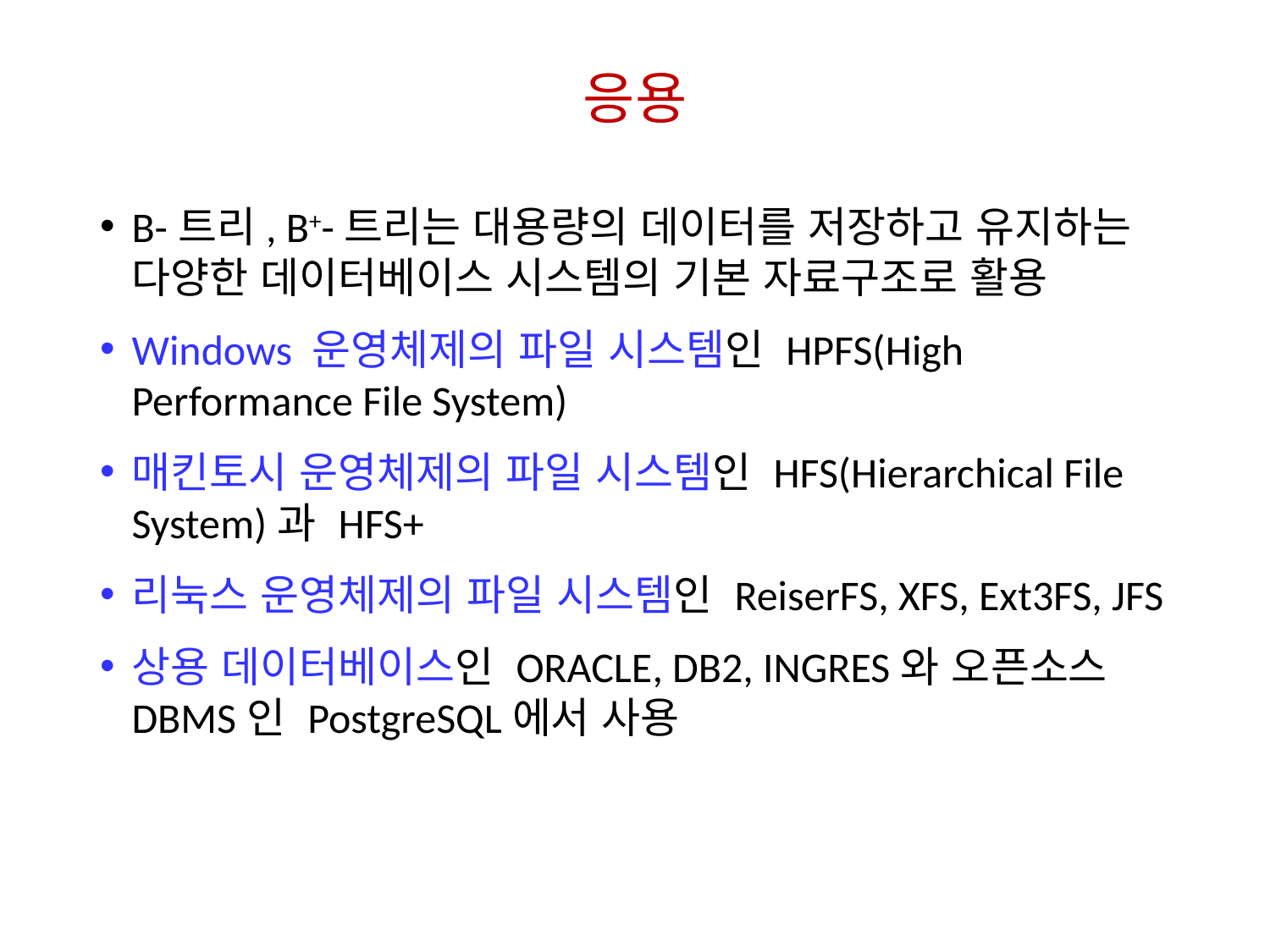

# 응용
B-트리, B+-트리는 대용량의 데이터를 저장하고 유지하는 다양한 데이터베이스 시스템의 기본 자료구조로 활용
Windows 운영체제의 파일 시스템인 HPFS(High Performance File System)
매킨토시 운영체제의 파일 시스템인 HFS(Hierarchical File System)과 HFS+
리눅스 운영체제의 파일 시스템인 ReiserFS, XFS, Ext3FS, JFS
상용 데이터베이스인 ORACLE, DB2, INGRES와 오픈소스 DBMS인 PostgreSQL에서 사용